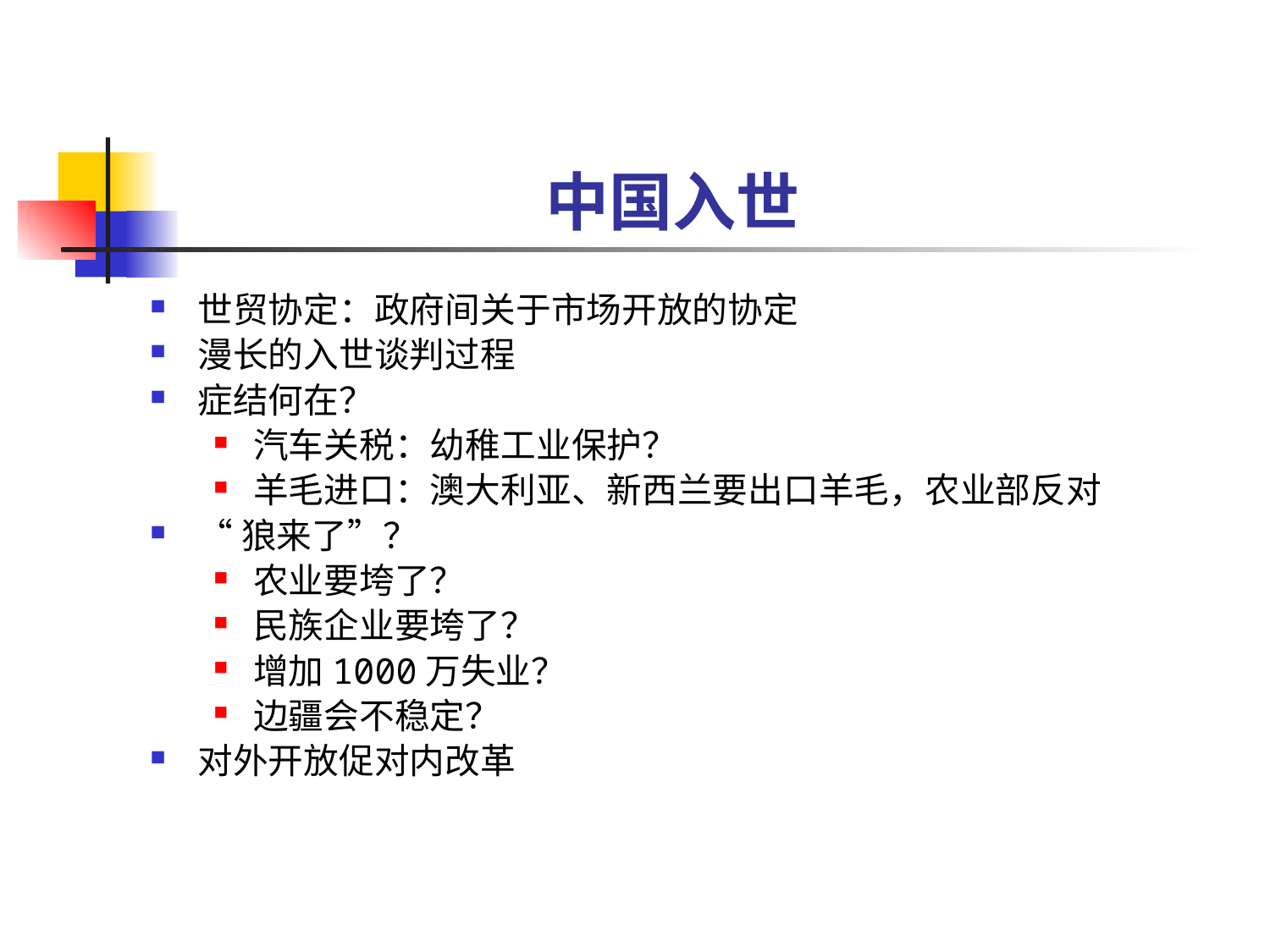

# 中国入世
世贸协定：政府间关于市场开放的协定
漫长的入世谈判过程
症结何在？
汽车关税：幼稚工业保护？
羊毛进口：澳大利亚、新西兰要出口羊毛，农业部反对
“狼来了”？
农业要垮了？
民族企业要垮了？
增加1000万失业？
边疆会不稳定？
对外开放促对内改革